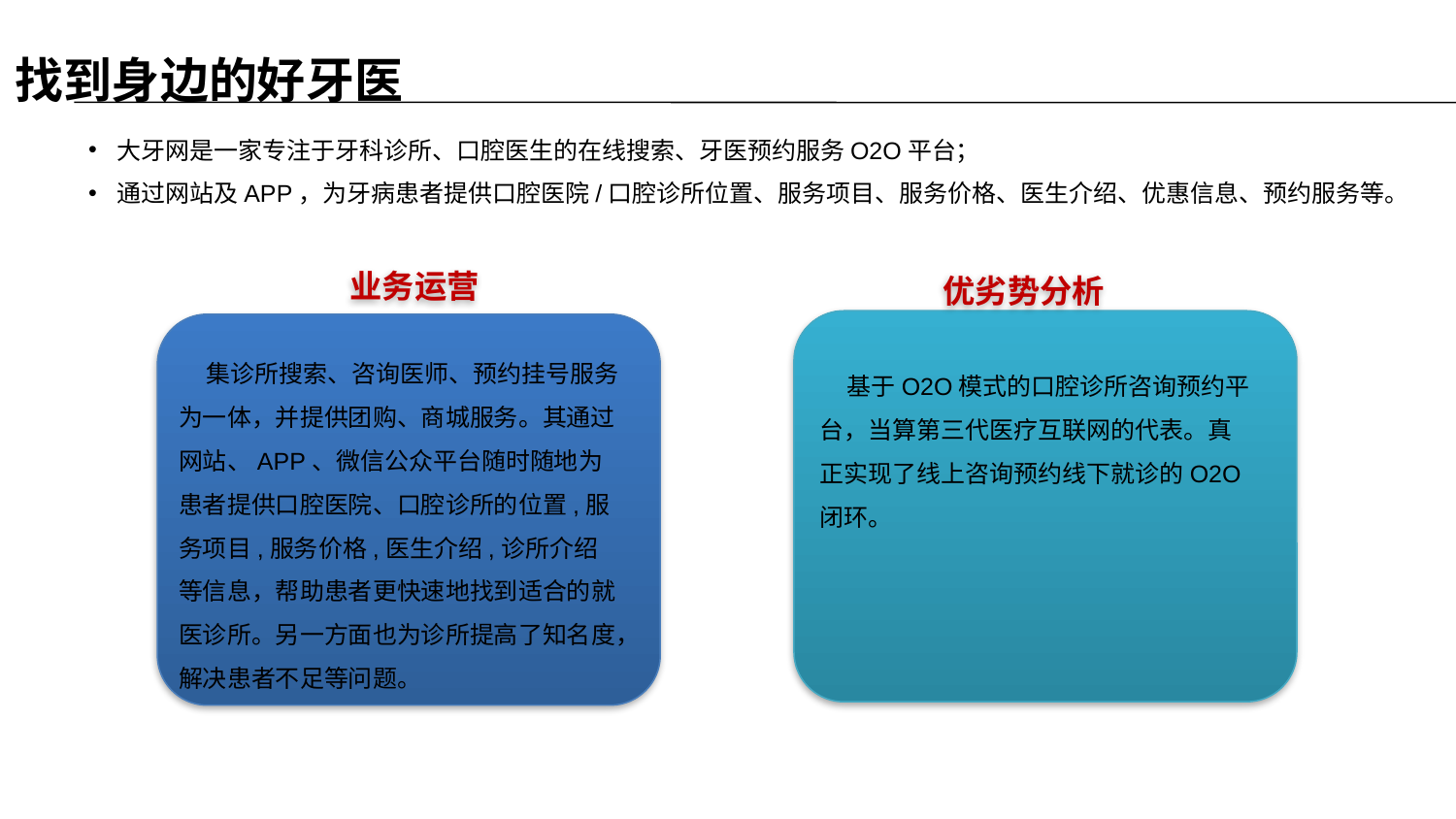

找到身边的好牙医
大牙网是一家专注于牙科诊所、口腔医生的在线搜索、牙医预约服务O2O平台；
通过网站及APP，为牙病患者提供口腔医院/口腔诊所位置、服务项目、服务价格、医生介绍、优惠信息、预约服务等。
业务运营
优劣势分析

    集诊所搜索、咨询医师、预约挂号服务为一体，并提供团购、商城服务。其通过网站、APP、微信公众平台随时随地为患者提供口腔医院、口腔诊所的位置,服务项目,服务价格,医生介绍,诊所介绍等信息，帮助患者更快速地找到适合的就医诊所。另一方面也为诊所提高了知名度，解决患者不足等问题。
    基于O2O模式的口腔诊所咨询预约平台，当算第三代医疗互联网的代表。真正实现了线上咨询预约线下就诊的O2O闭环。